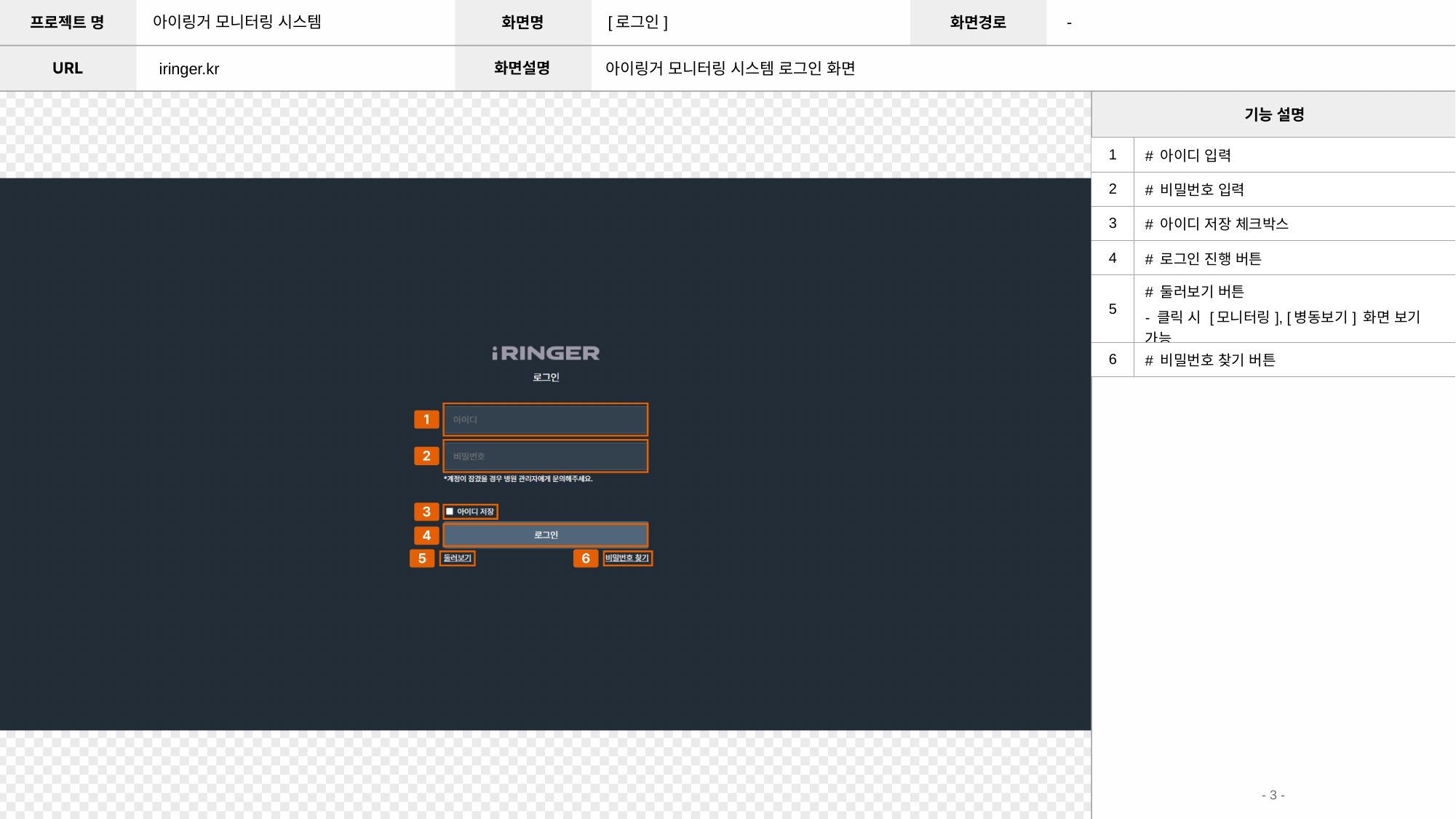

아이링거 모니터링 시스템
[로그인]
-
iringer.kr
아이링거 모니터링 시스템 로그인 화면
| 1 | # 아이디 입력 |
| --- | --- |
| 2 | # 비밀번호 입력 |
| 3 | # 아이디 저장 체크박스 |
| 4 | # 로그인 진행 버튼 |
| 5 | # 둘러보기 버튼 - 클릭 시 [모니터링], [병동보기] 화면 보기 가능 |
| 6 | # 비밀번호 찾기 버튼 |
- 3 -